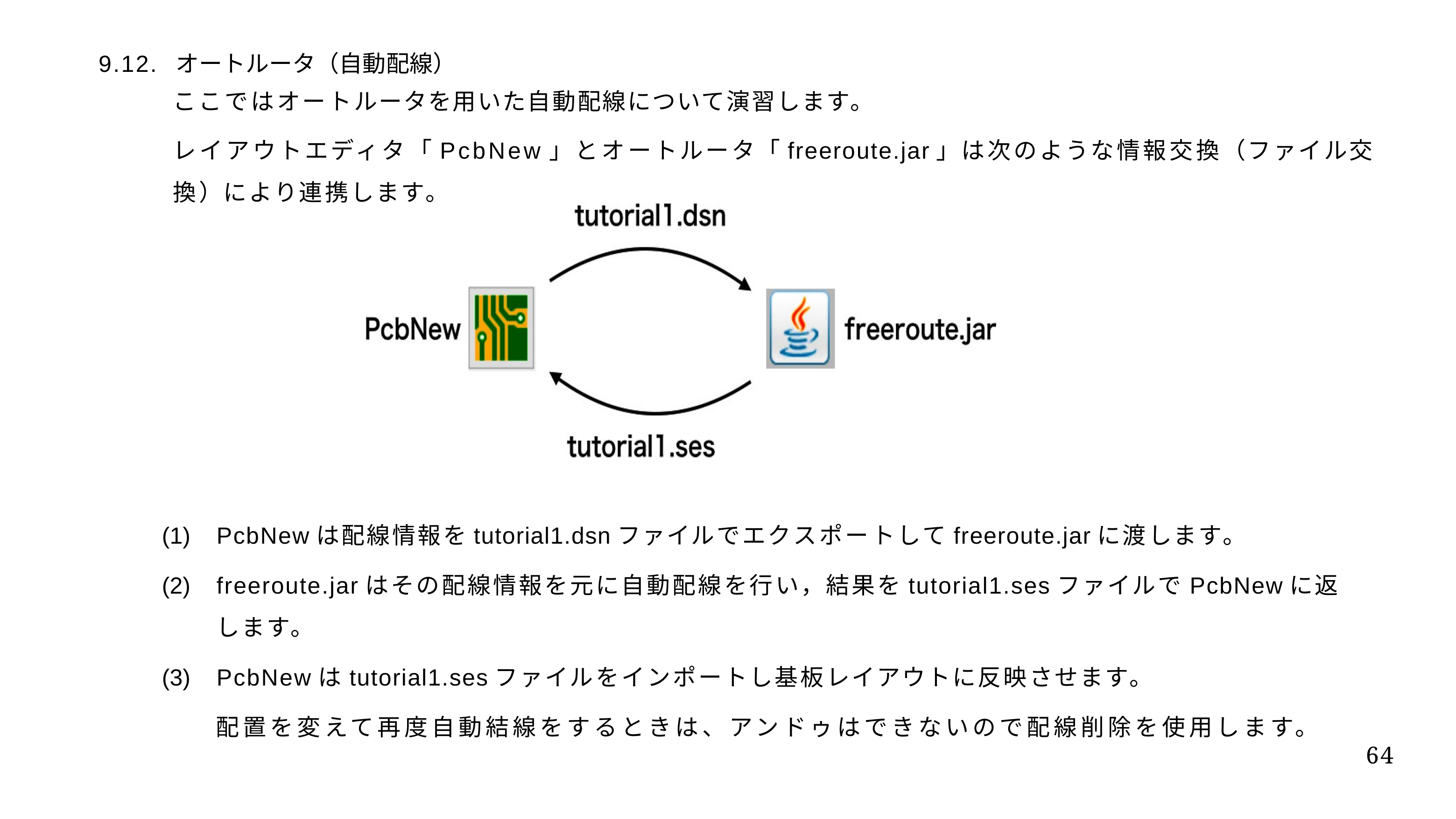

9.12. オートルータ（自動配線）
ここではオートルータを用いた自動配線について演習します。
レイアウトエディタ「PcbNew」とオートルータ「freeroute.jar」は次のような情報交換（ファイル交換）により連携します。

PcbNewは配線情報をtutorial1.dsnファイルでエクスポートしてfreeroute.jarに渡します。
freeroute.jarはその配線情報を元に自動配線を行い，結果をtutorial1.sesファイルでPcbNewに返します。
PcbNewはtutorial1.sesファイルをインポートし基板レイアウトに反映させます。
　　配置を変えて再度自動結線をするときは、アンドゥはできないので配線削除を使用します。
64
33